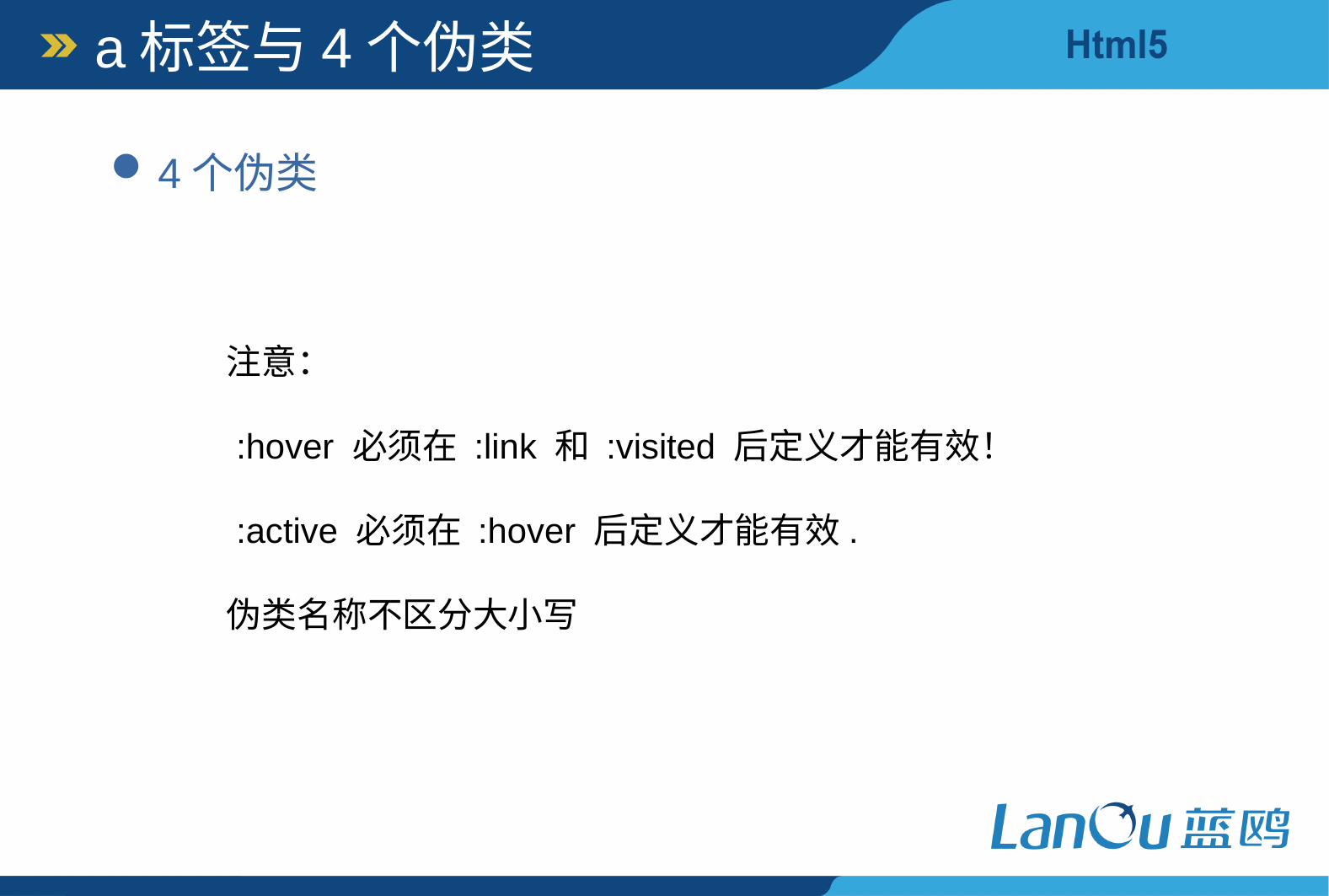

a标签与4个伪类
4个伪类
注意：

 :hover 必须在 :link 和 :visited 后定义才能有效！

 :active 必须在 :hover 后定义才能有效.

伪类名称不区分大小写